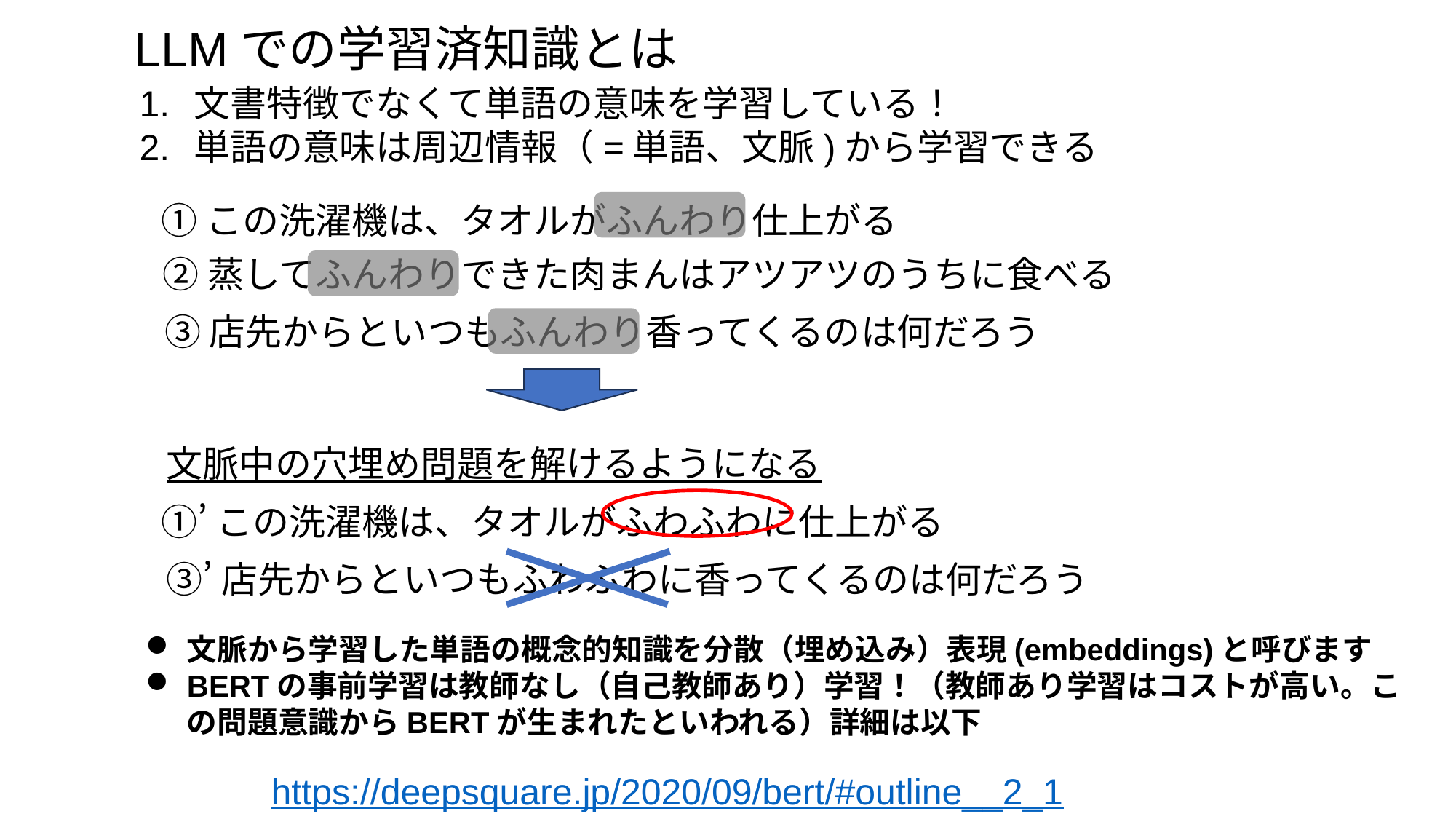

LLMでの学習済知識とは
文書特徴でなくて単語の意味を学習している！
単語の意味は周辺情報（=単語、文脈)から学習できる
①この洗濯機は、タオルがふんわり仕上がる

②蒸してふんわりできた肉まんはアツアツのうちに食べる

③店先からといつもふんわり香ってくるのは何だろう

文脈中の穴埋め問題を解けるようになる

①’この洗濯機は、タオルがふわふわに仕上がる
③’店先からといつもふわふわに香ってくるのは何だろう
文脈から学習した単語の概念的知識を分散（埋め込み）表現(embeddings)と呼びます
BERTの事前学習は教師なし（自己教師あり）学習！（教師あり学習はコストが高い。この問題意識からBERTが生まれたといわれる）詳細は以下

https://deepsquare.jp/2020/09/bert/#outline__2_1